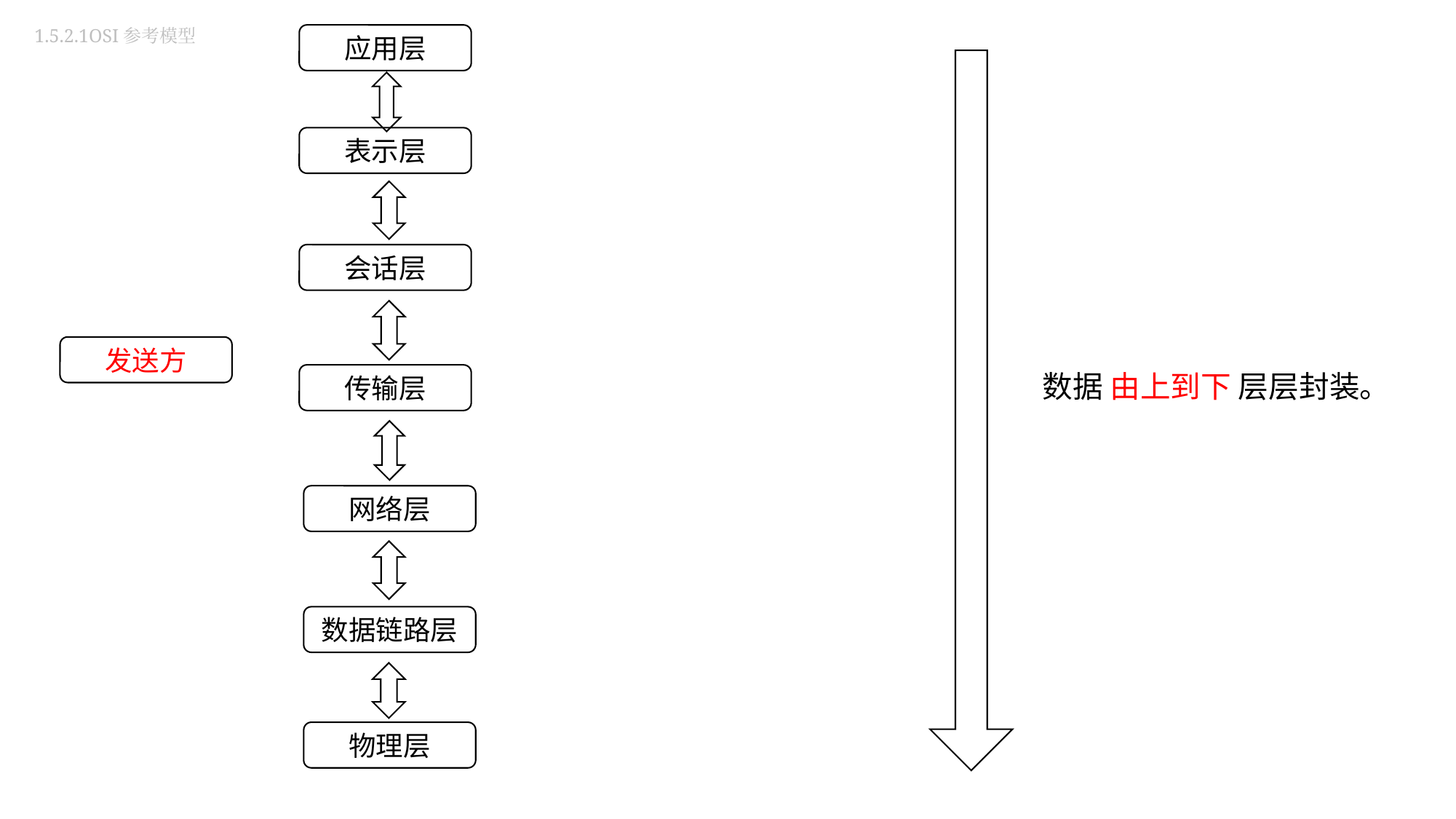

1.5.2.1OSI参考模型
应用层

表示层

会话层

发送方
数据 由上到下 层层封装。
传输层

网络层

数据链路层

物理层